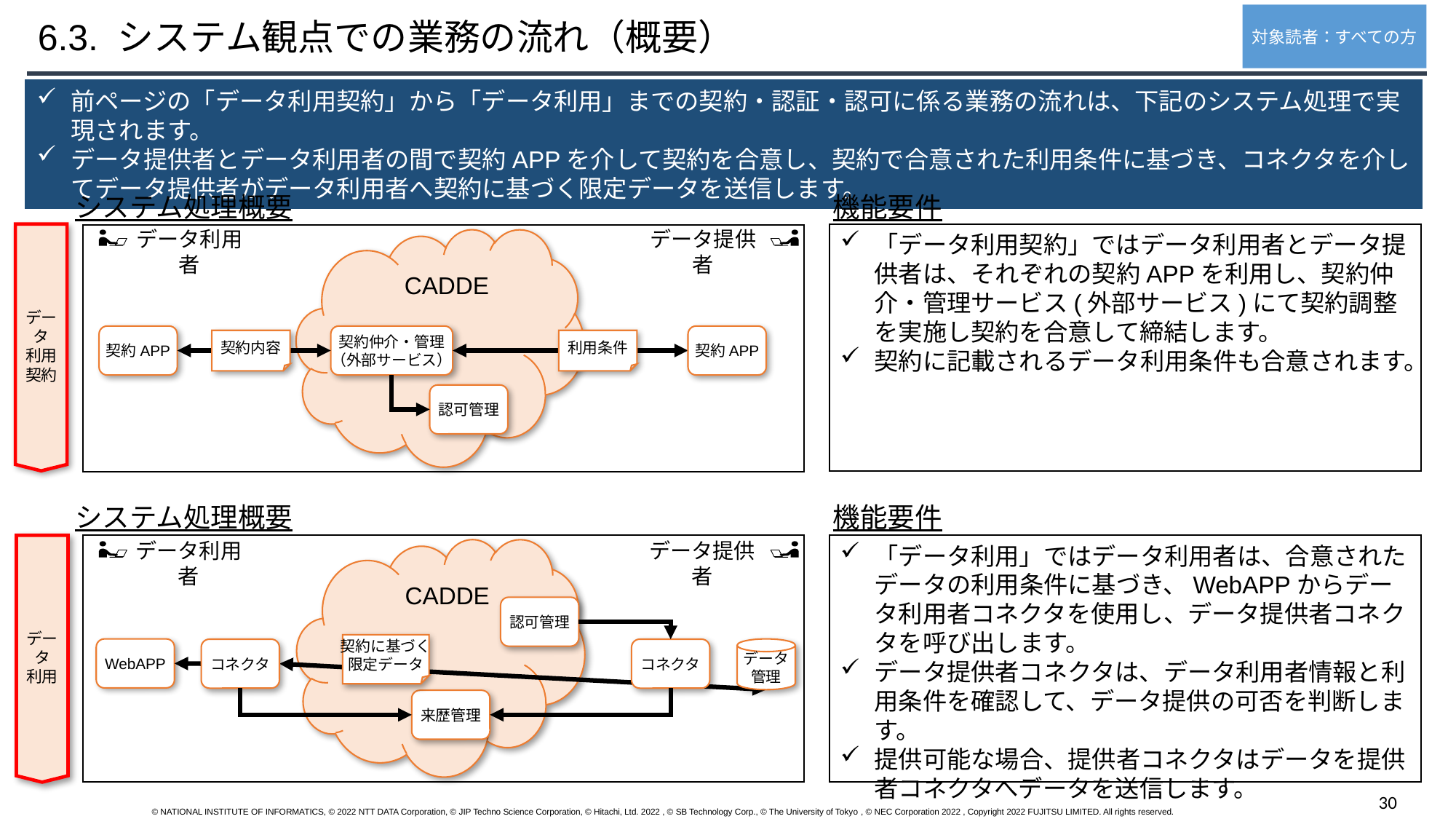

対象読者：すべての方
6.3. システム観点での業務の流れ（概要）
前ページの「データ利用契約」から「データ利用」までの契約・認証・認可に係る業務の流れは、下記のシステム処理で実現されます。
データ提供者とデータ利用者の間で契約APPを介して契約を合意し、契約で合意された利用条件に基づき、コネクタを介してデータ提供者がデータ利用者へ契約に基づく限定データを送信します。
機能要件
システム処理概要
データ利用者
データ提供者
「データ利用契約」ではデータ利用者とデータ提供者は、それぞれの契約APPを利用し、契約仲介・管理サービス(外部サービス)にて契約調整を実施し契約を合意して締結します。
契約に記載されるデータ利用条件も合意されます。

　　CADDE

データ
利用
契約
契約APP
契約仲介・管理
（外部サービス）
契約APP
契約内容
利用条件
認可管理
機能要件
システム処理概要
データ利用者
データ提供者
「データ利用」ではデータ利用者は、合意されたデータの利用条件に基づき、WebAPPからデータ利用者コネクタを使用し、データ提供者コネクタを呼び出します。
データ提供者コネクタは、データ利用者情報と利用条件を確認して、データ提供の可否を判断します。
提供可能な場合、提供者コネクタはデータを提供者コネクタへデータを送信します。

　　CADDE

認可管理
データ
利用
契約に基づく
限定データ
WebAPP
データ
管理
コネクタ
コネクタ
来歴管理